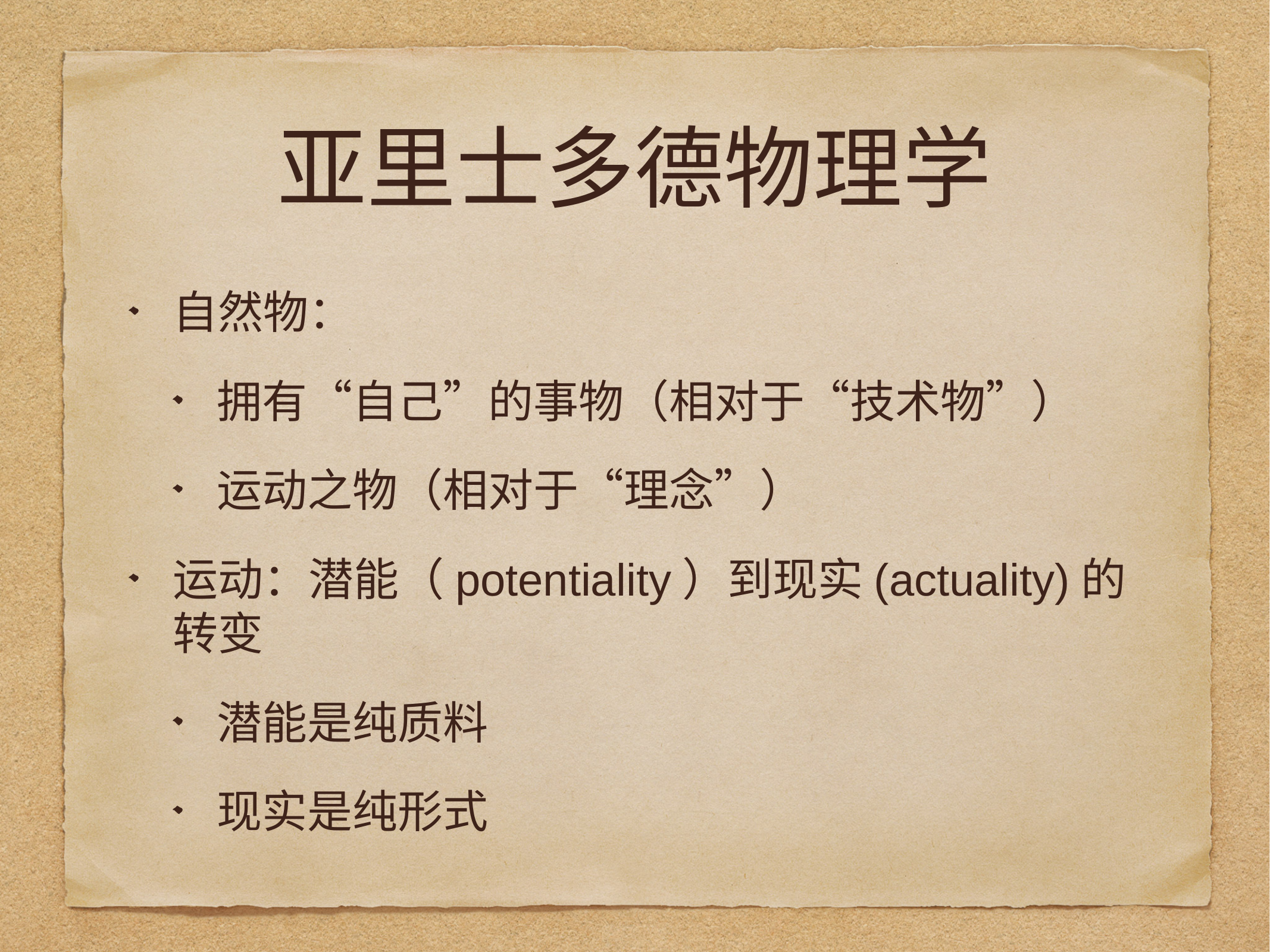

# 亚里士多德物理学
自然物：
拥有“自己”的事物（相对于“技术物”）
运动之物（相对于“理念”）
运动：潜能（potentiality）到现实(actuality)的转变
潜能是纯质料
现实是纯形式